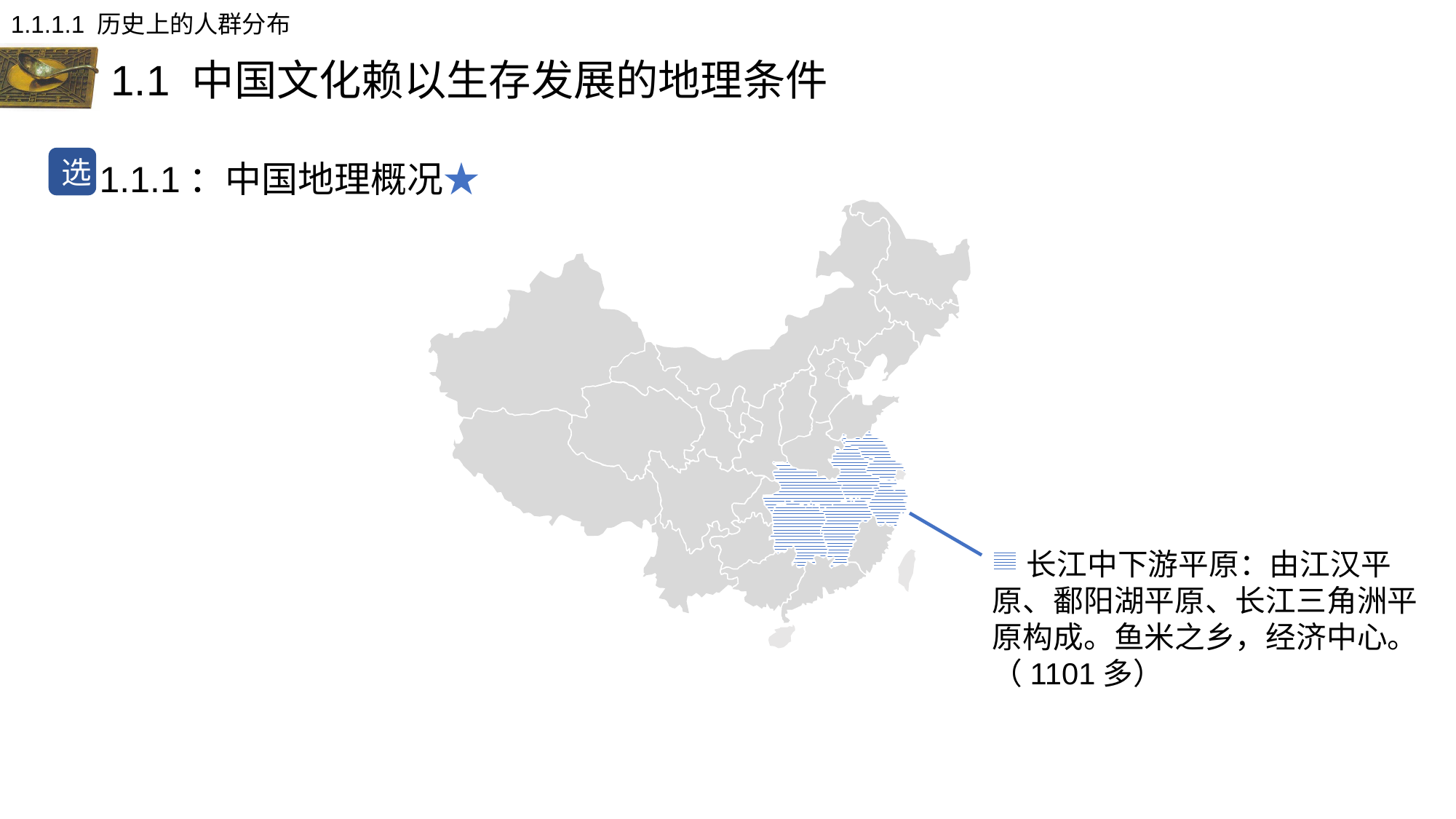

1.1.1.1 历史上的人群分布
# 1.1 中国文化赖以生存发展的地理条件
1.1.1：中国地理概况★
选

    长江中下游平原：由江汉平原、鄱阳湖平原、长江三角洲平原构成。鱼米之乡，经济中心。（1101多）

17